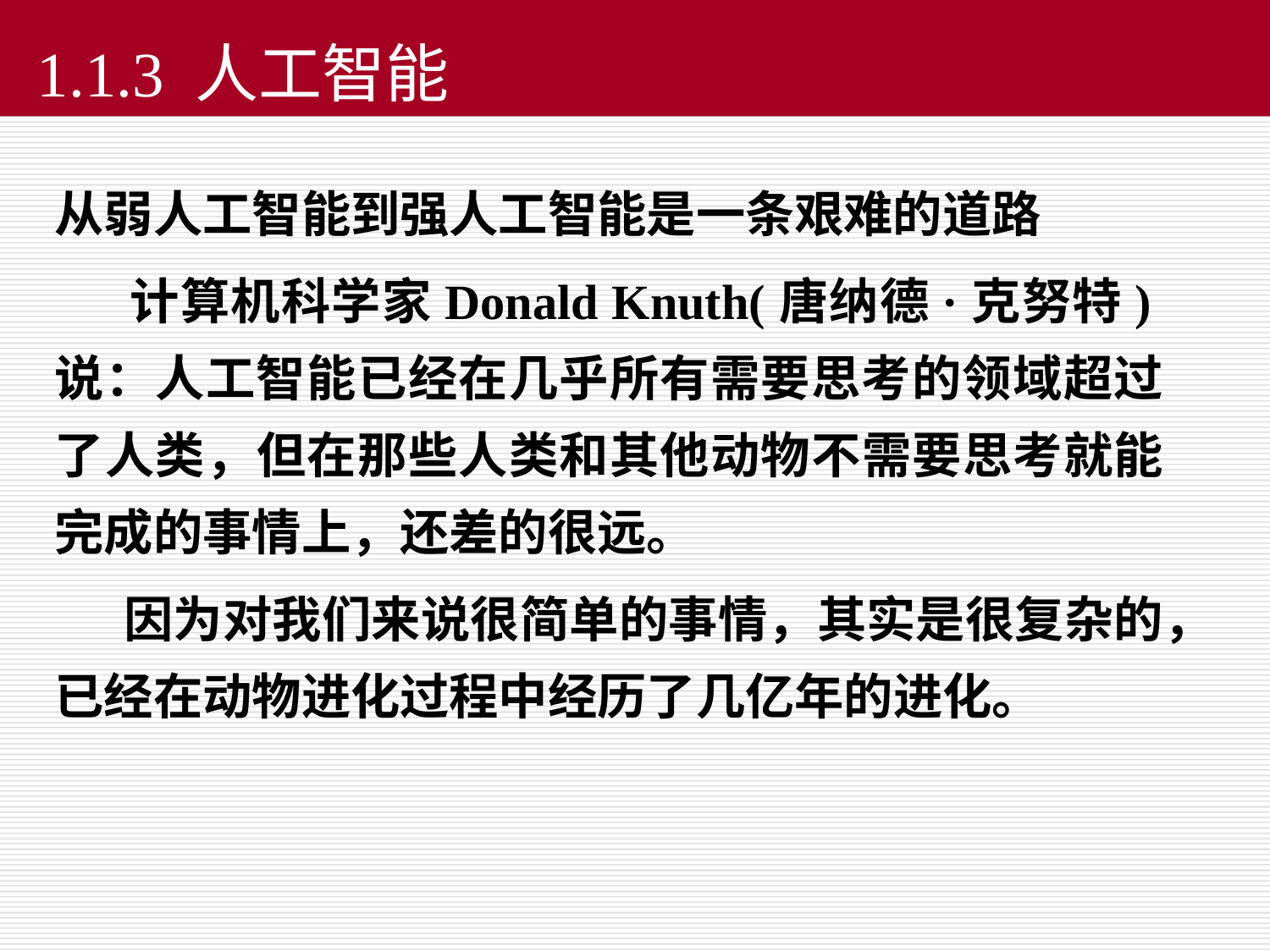

# 1.1.3 人工智能
从弱人工智能到强人工智能是一条艰难的道路
     计算机科学家Donald Knuth(唐纳德·克努特)说：人工智能已经在几乎所有需要思考的领域超过了人类，但在那些人类和其他动物不需要思考就能完成的事情上，还差的很远。
     因为对我们来说很简单的事情，其实是很复杂的，已经在动物进化过程中经历了几亿年的进化。
21